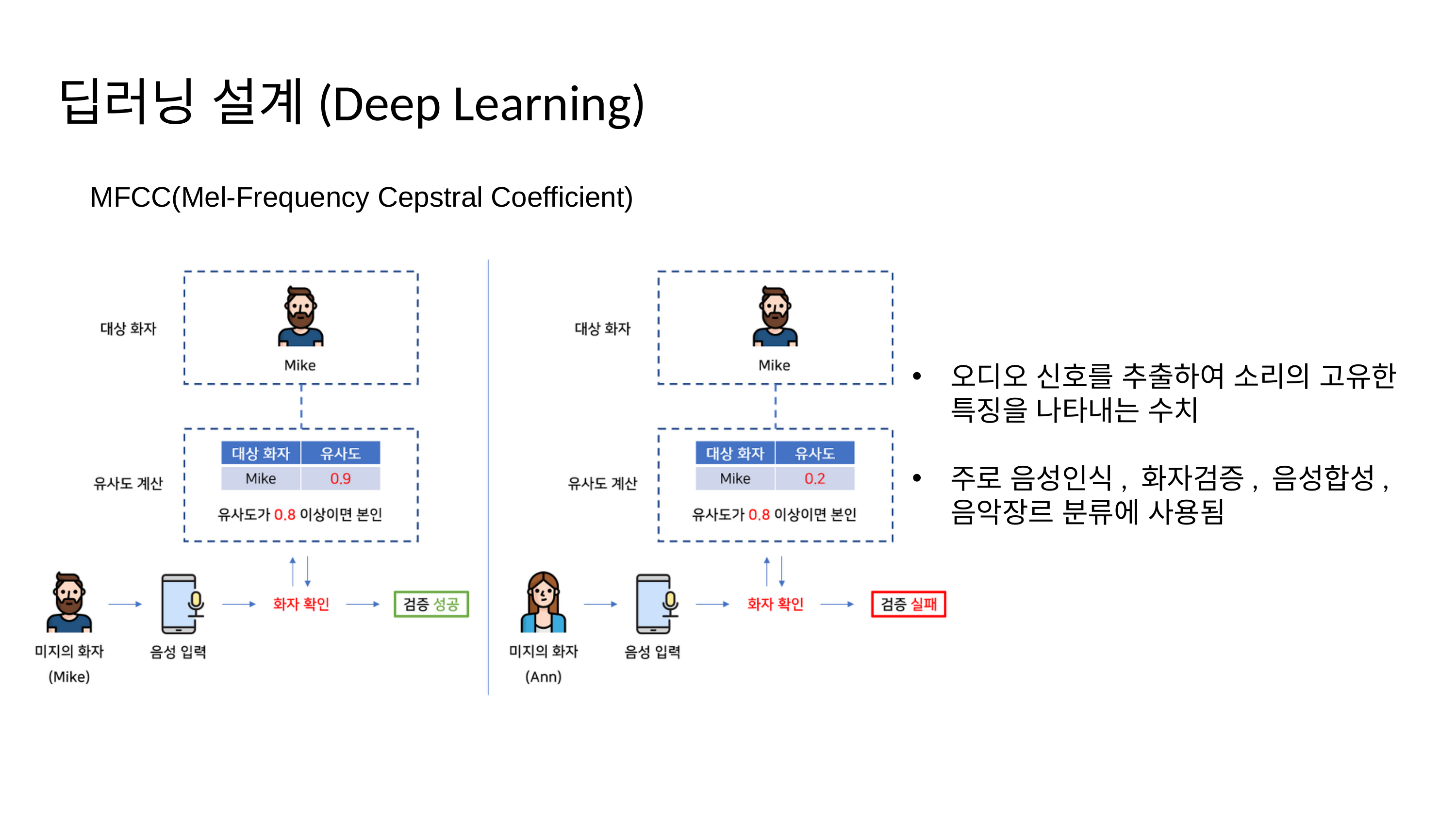

딥러닝 설계(Deep Learning)
MFCC(Mel-Frequency Cepstral Coefficient)

오디오 신호를 추출하여 소리의 고유한 특징을 나타내는 수치

주로 음성인식, 화자검증, 음성합성, 음악장르 분류에 사용됨